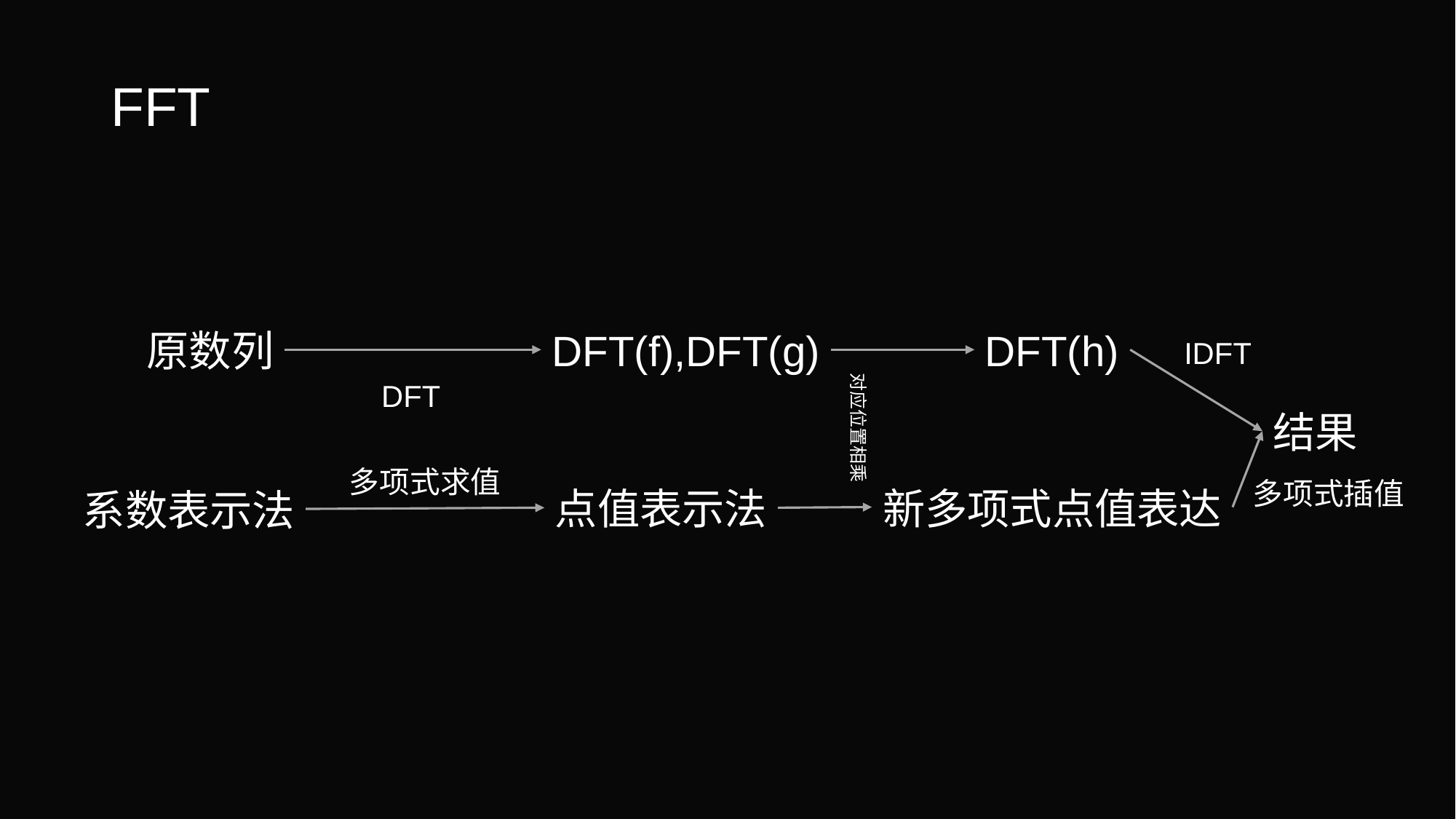

# FFT
原数列
DFT(f),DFT(g)
DFT(h)
IDFT
对应位置相乘
DFT
结果
多项式求值
多项式插值
新多项式点值表达
点值表示法
系数表示法